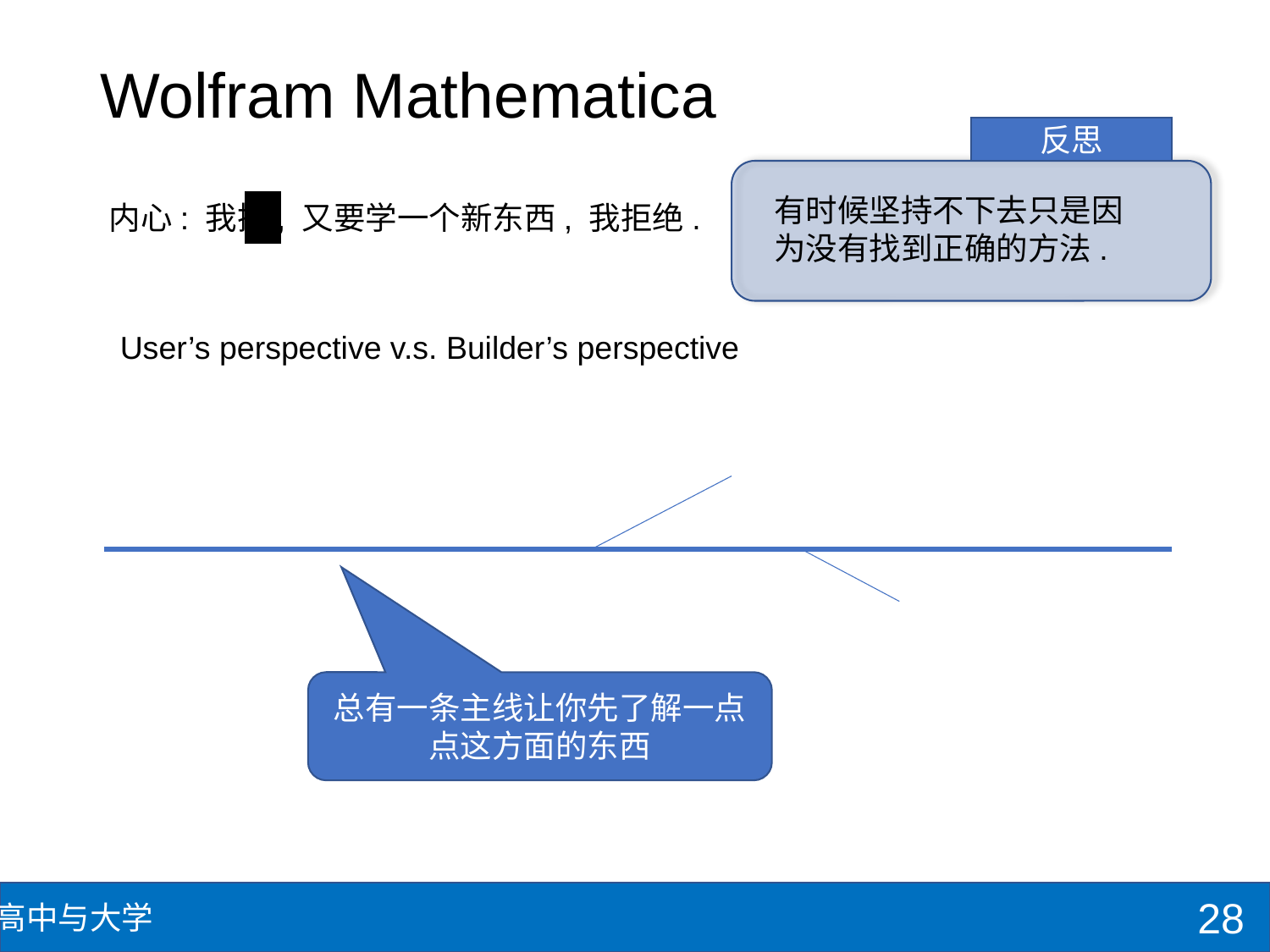

# Wolfram Mathematica
反思

有时候坚持不下去只是因为没有找到正确的方法.
内心: 我操, 又要学一个新东西, 我拒绝.

User’s perspective v.s. Builder’s perspective
总有一条主线让你先了解一点点这方面的东西
28